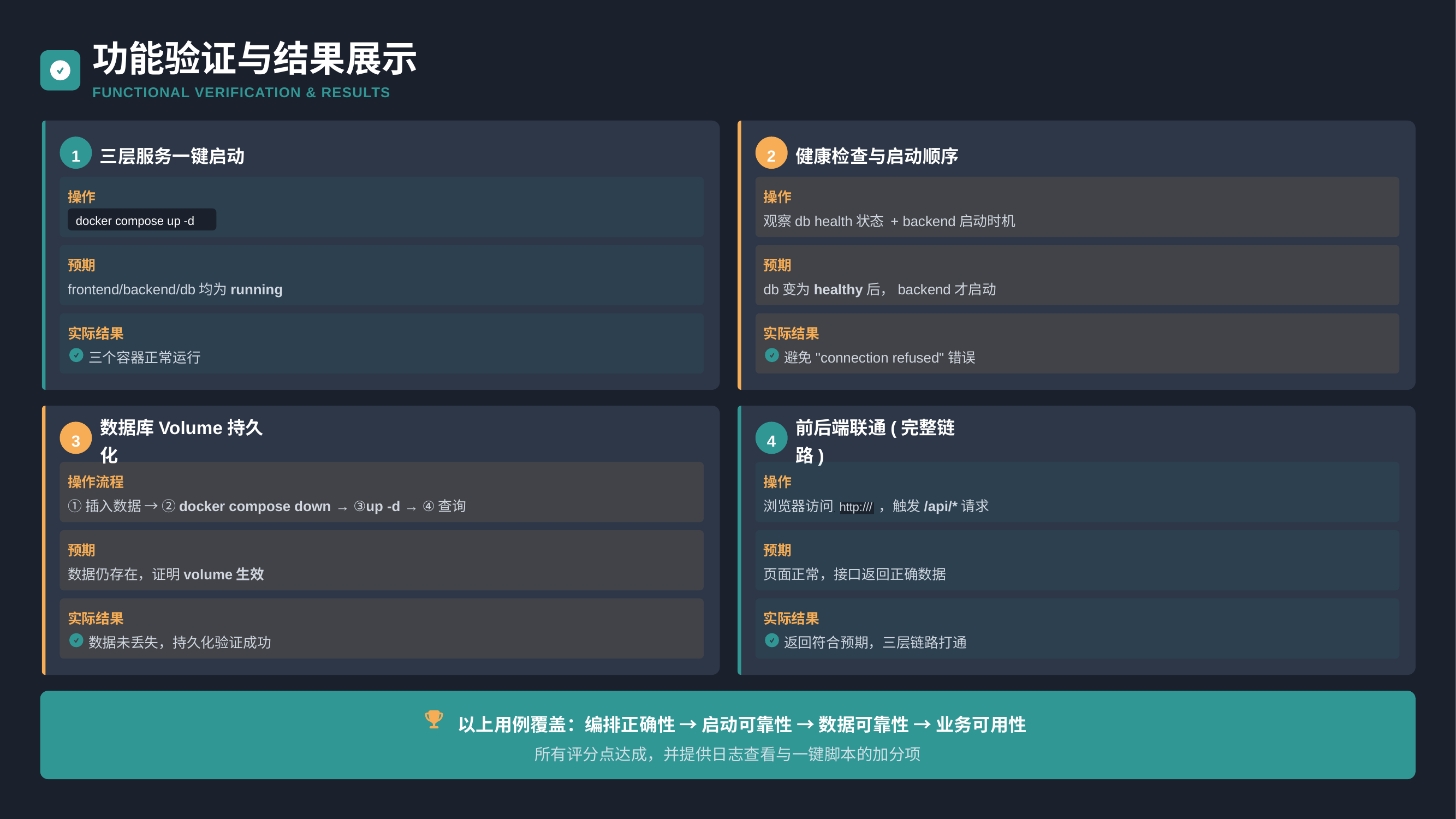

功能验证与结果展示

FUNCTIONAL VERIFICATION & RESULTS

1

2

三层服务一键启动
健康检查与启动顺序

操作
操作

docker compose up -d
观察db health状态 + backend启动时机

预期
预期
frontend/backend/db均为running
db变为healthy后，backend才启动

实际结果
实际结果
三个容器正常运行
避免"connection refused"错误

3

4

数据库Volume持久化
前后端联通(完整链路)

操作流程
操作
①插入数据 → ②docker compose down → ③up -d → ④查询
浏览器访问 http:/// ，触发/api/*请求

预期
预期
数据仍存在，证明volume生效
页面正常，接口返回正确数据

实际结果
实际结果
数据未丢失，持久化验证成功
返回符合预期，三层链路打通

以上用例覆盖：编排正确性 → 启动可靠性 → 数据可靠性 → 业务可用性

所有评分点达成，并提供日志查看与一键脚本的加分项